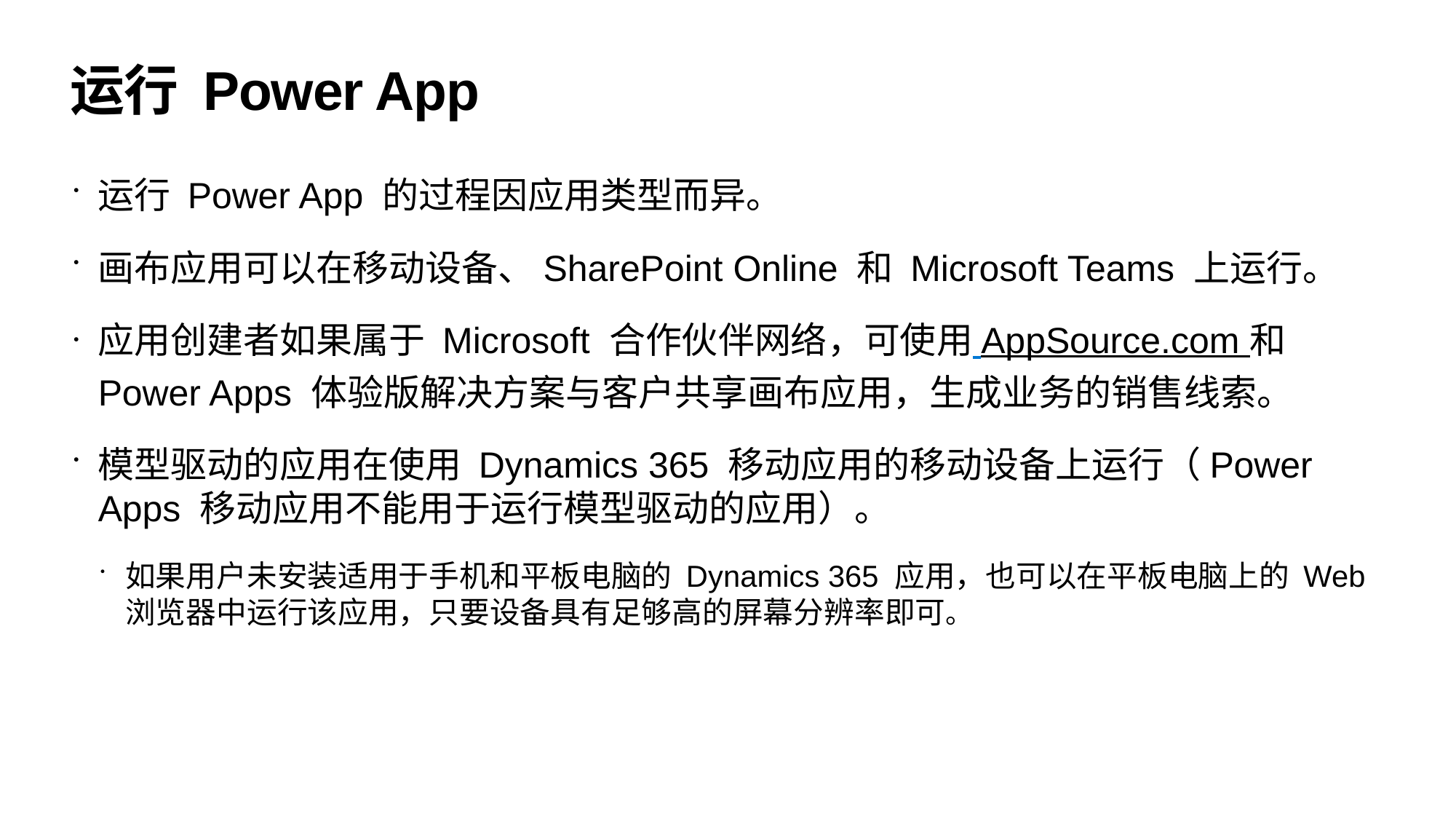

# 运行 Power App
运行 Power App 的过程因应用类型而异。

画布应用可以在移动设备、SharePoint Online 和 Microsoft Teams 上运行。

应用创建者如果属于 Microsoft 合作伙伴网络，可使用 AppSource.com 和
Power Apps 体验版解决方案与客户共享画布应用，生成业务的销售线索。

模型驱动的应用在使用 Dynamics 365 移动应用的移动设备上运行（Power Apps 移动应用不能用于运行模型驱动的应用）。

如果用户未安装适用于手机和平板电脑的 Dynamics 365 应用，也可以在平板电脑上的 Web
浏览器中运行该应用，只要设备具有足够高的屏幕分辨率即可。